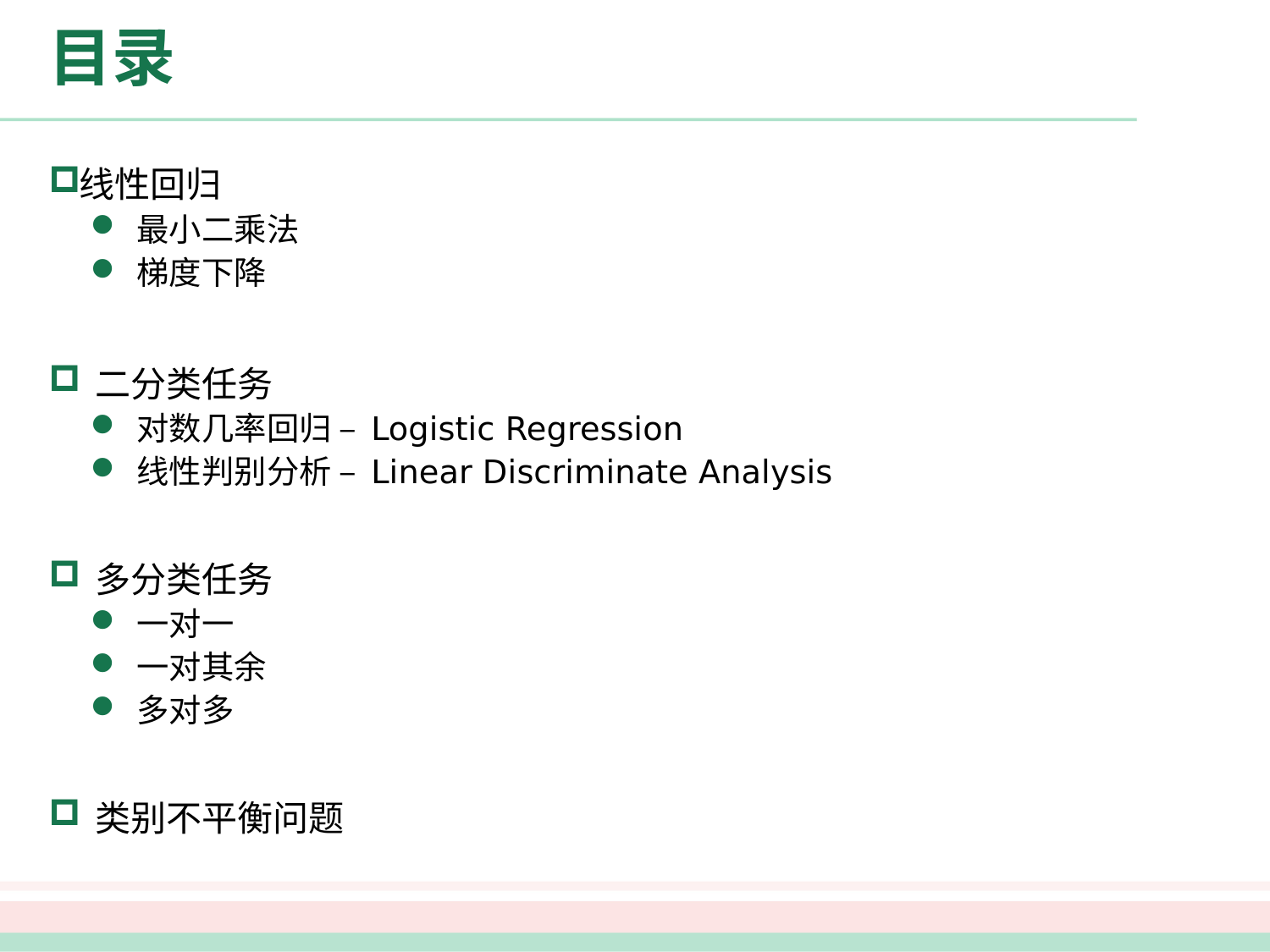

# 目录
线性回归
最小二乘法
梯度下降

 二分类任务
对数几率回归 – Logistic Regression
线性判别分析 – Linear Discriminate Analysis

 多分类任务
一对一
一对其余
多对多

 类别不平衡问题